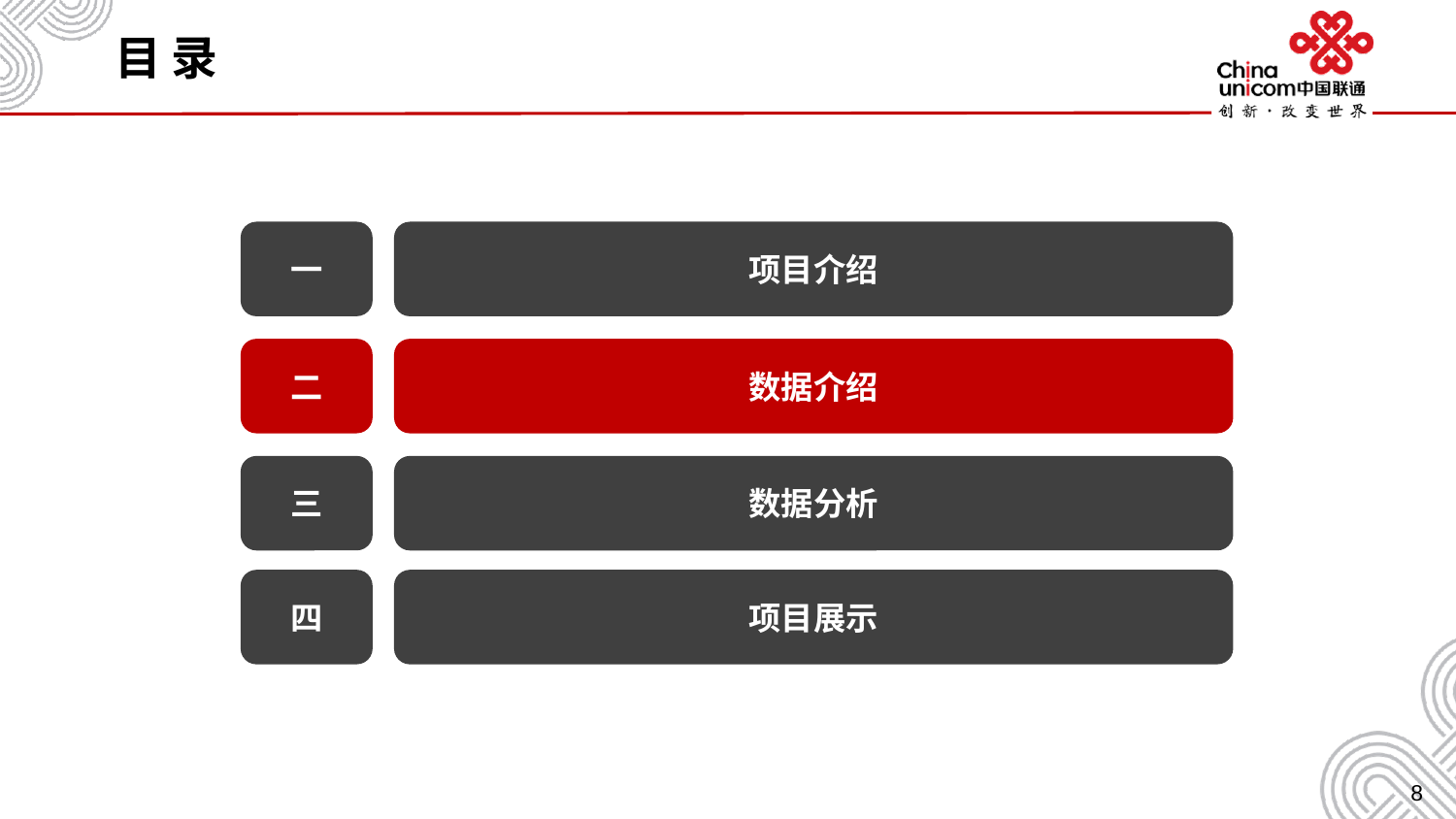

# 目 录
一
项目介绍
二
数据介绍
三
数据分析
四
项目展示
8